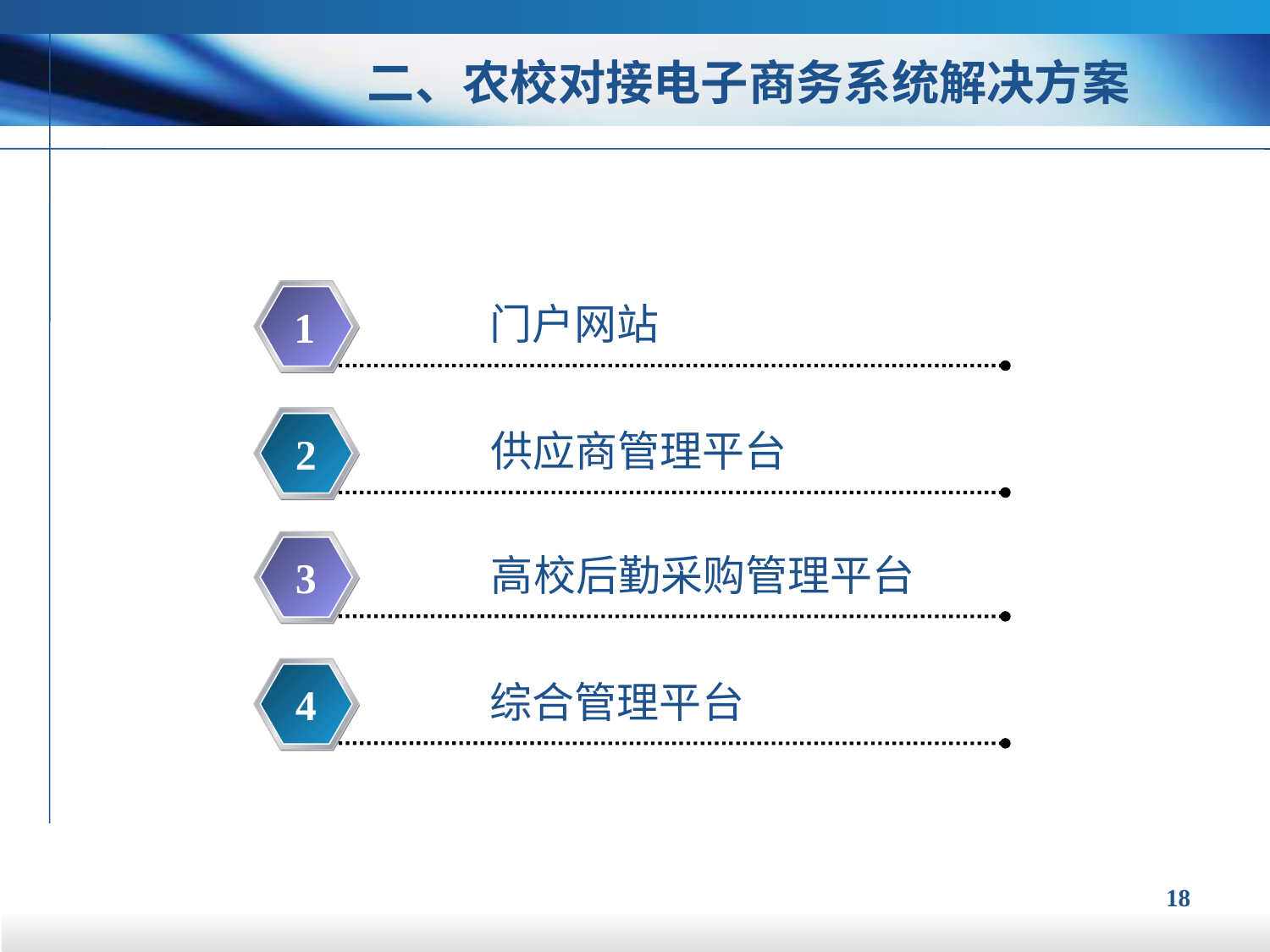

二、农校对接电子商务系统解决方案

门户网站
1

供应商管理平台
2

高校后勤采购管理平台
3

综合管理平台
4